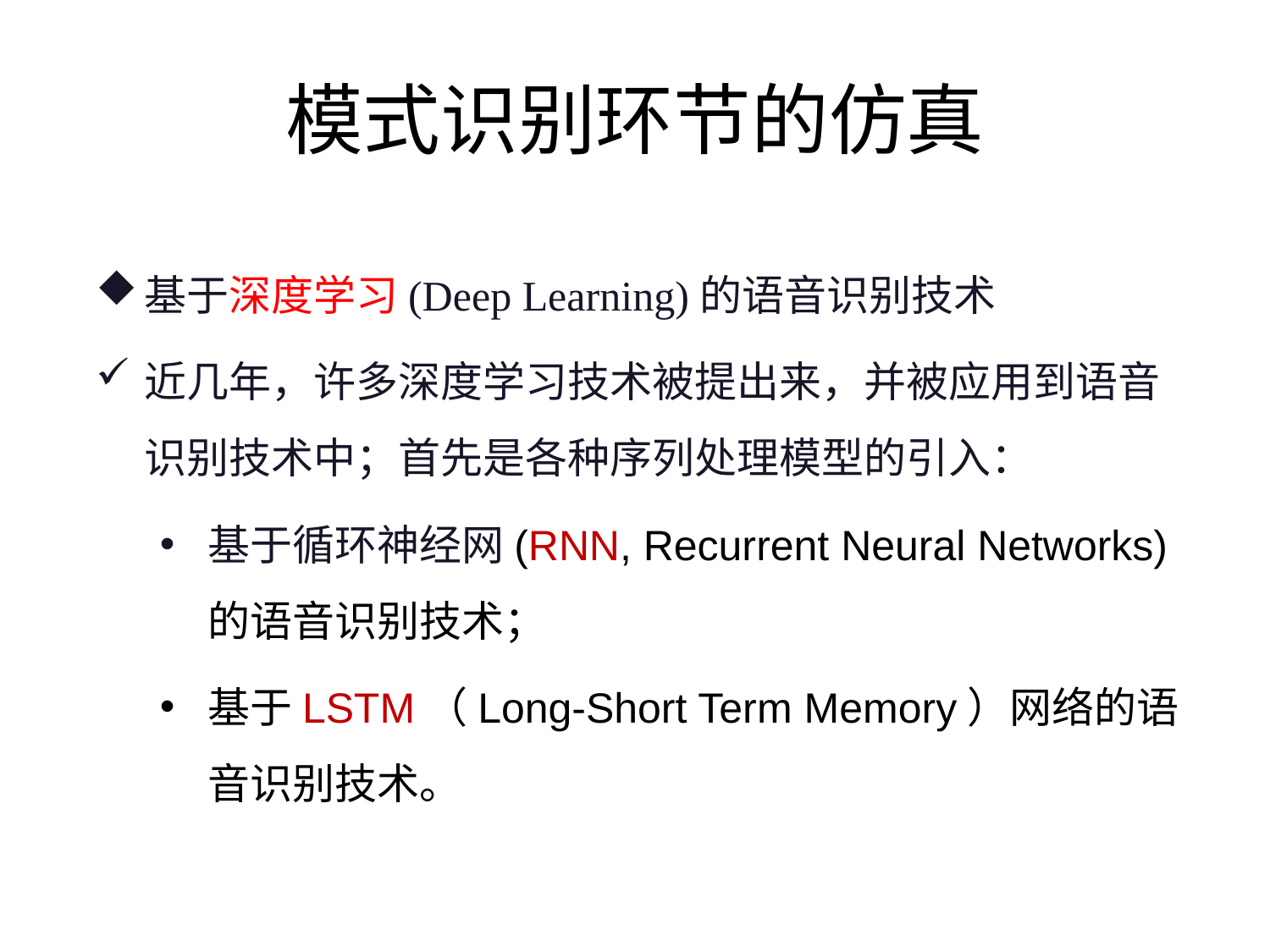

# 模式识别环节的仿真
基于深度学习(Deep Learning)的语音识别技术
近几年，许多深度学习技术被提出来，并被应用到语音识别技术中；首先是各种序列处理模型的引入：
基于循环神经网(RNN, Recurrent Neural Networks)的语音识别技术；
基于LSTM（Long-Short Term Memory）网络的语音识别技术。